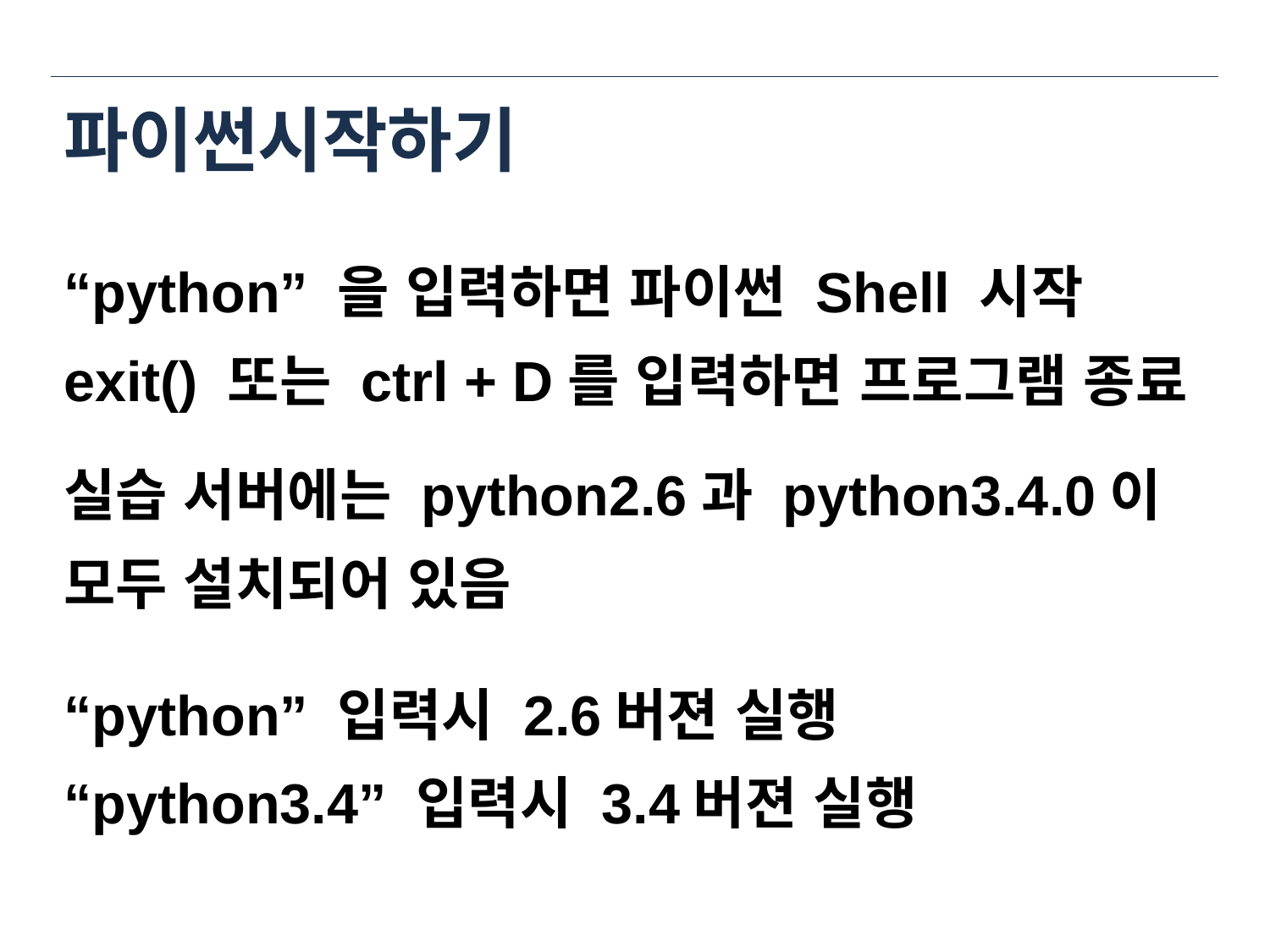

# 파이썬시작하기
“python” 을 입력하면 파이썬 Shell 시작
exit() 또는 ctrl + D를 입력하면 프로그램 종료
실습 서버에는 python2.6과 python3.4.0이
모두 설치되어 있음
“python” 입력시 2.6버젼 실행
“python3.4” 입력시 3.4버젼 실행